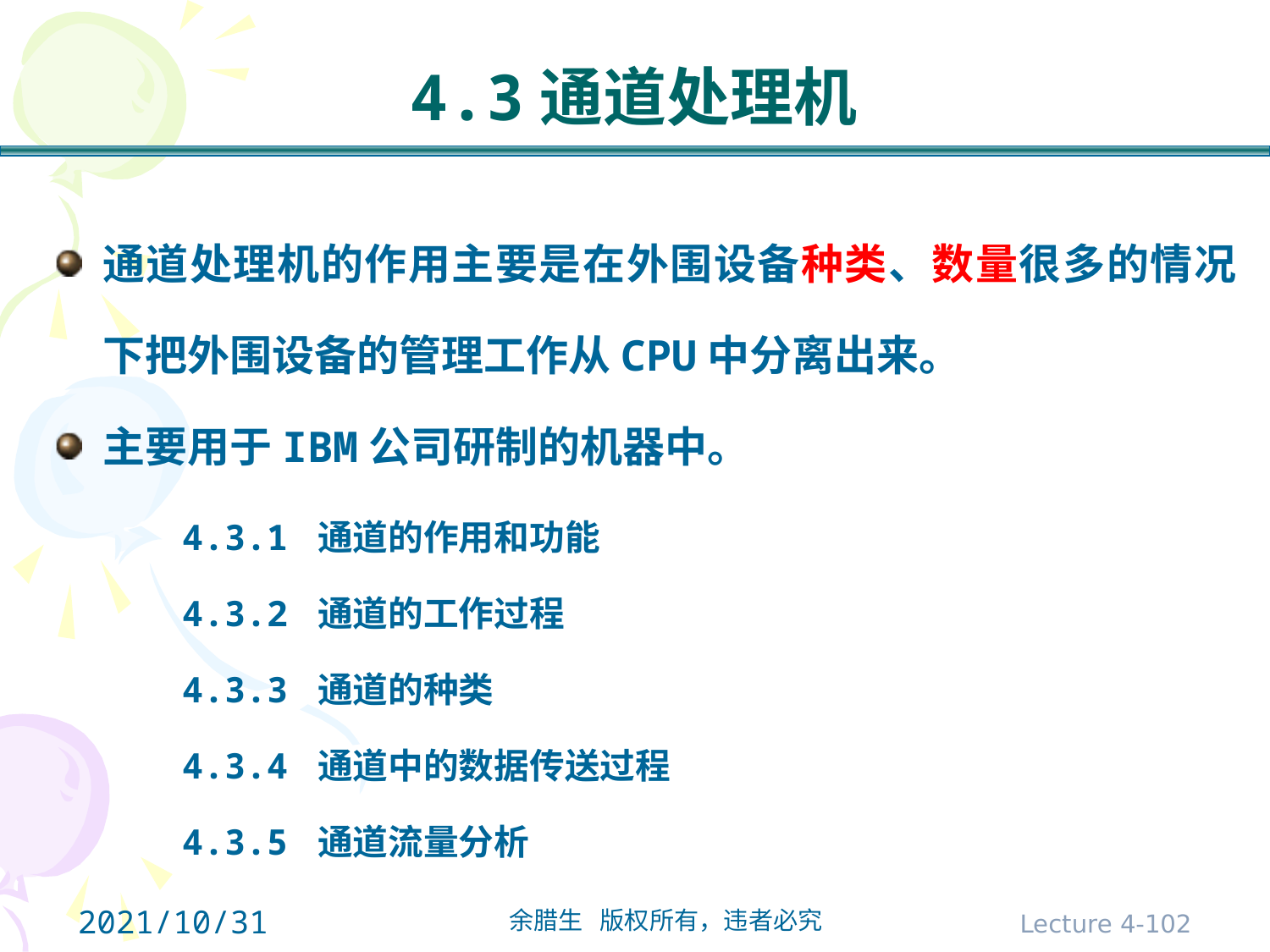

# 4.3通道处理机
通道处理机的作用主要是在外围设备种类、数量很多的情况下把外围设备的管理工作从CPU中分离出来。
主要用于IBM公司研制的机器中。
   4.3.1 通道的作用和功能
   4.3.2 通道的工作过程
   4.3.3 通道的种类
   4.3.4 通道中的数据传送过程
   4.3.5 通道流量分析
2021/10/31
Lecture 4-102